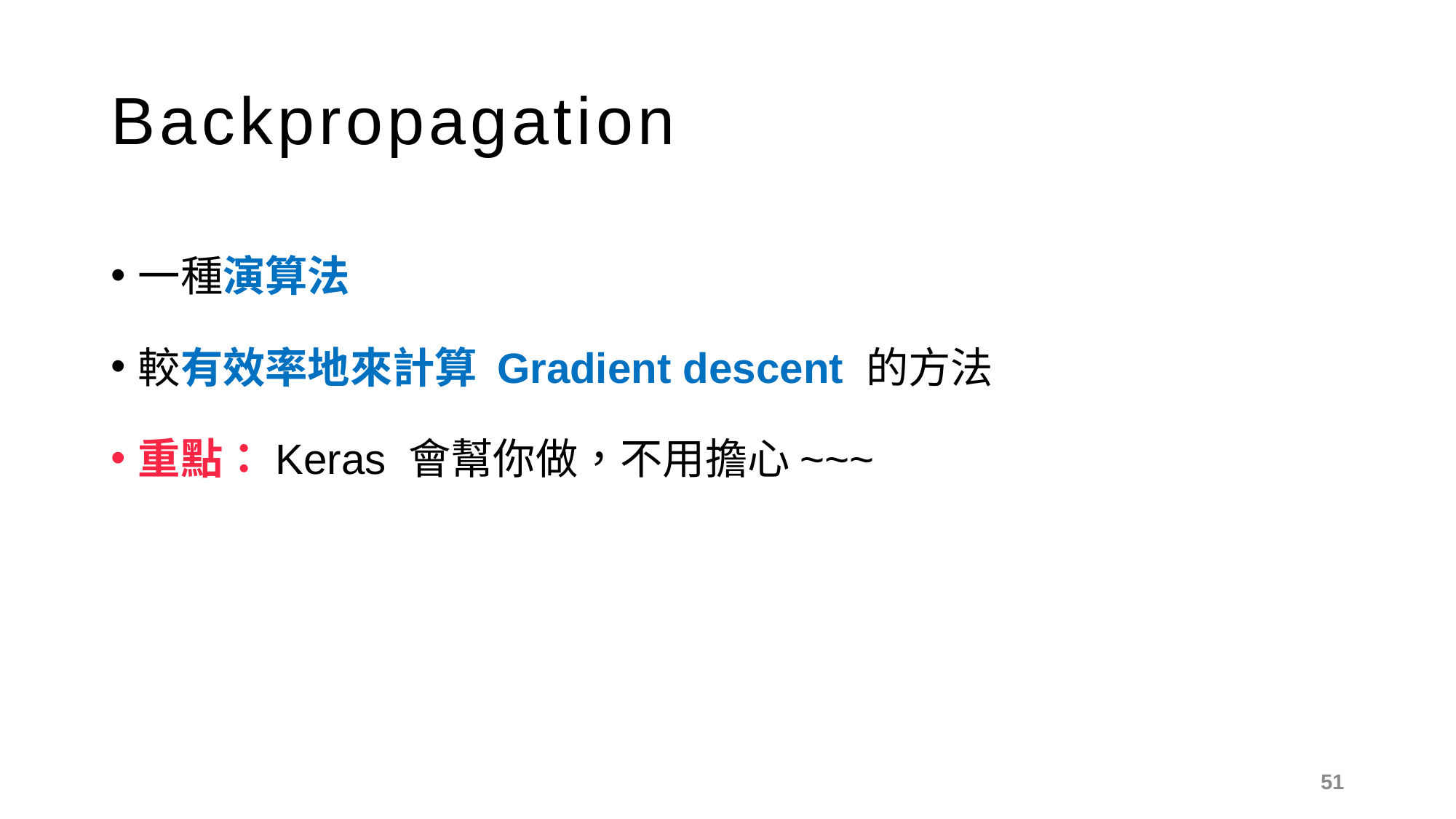

# Backpropagation
一種演算法
較有效率地來計算 Gradient descent 的方法
重點：Keras 會幫你做，不用擔心~~~
51